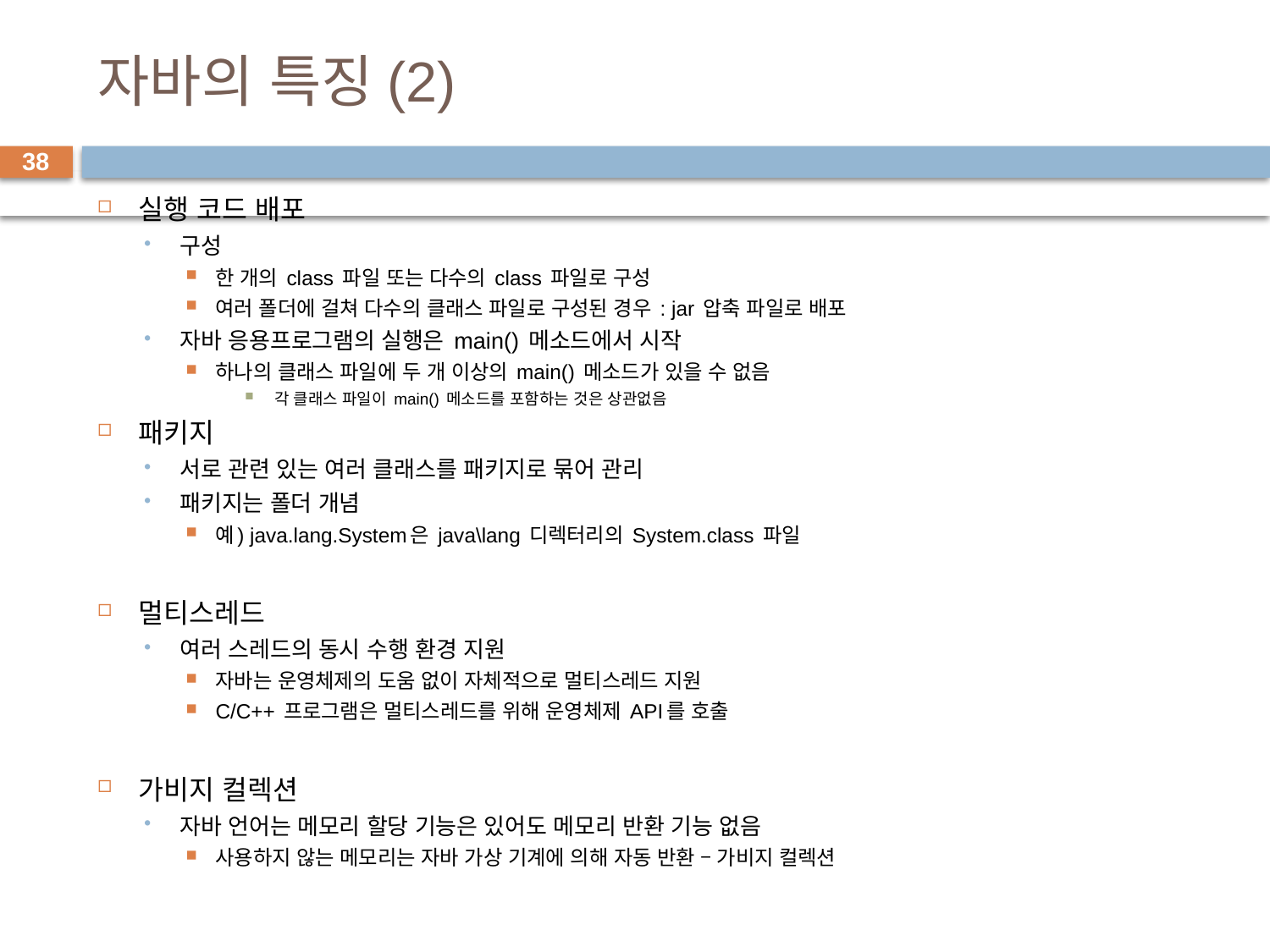

# 자바의 특징(2)
38
실행 코드 배포
구성
한 개의 class 파일 또는 다수의 class 파일로 구성
여러 폴더에 걸쳐 다수의 클래스 파일로 구성된 경우 : jar 압축 파일로 배포
자바 응용프로그램의 실행은 main() 메소드에서 시작
하나의 클래스 파일에 두 개 이상의 main() 메소드가 있을 수 없음
각 클래스 파일이 main() 메소드를 포함하는 것은 상관없음
패키지
서로 관련 있는 여러 클래스를 패키지로 묶어 관리
패키지는 폴더 개념
예) java.lang.System은 java\lang 디렉터리의 System.class 파일

멀티스레드
여러 스레드의 동시 수행 환경 지원
자바는 운영체제의 도움 없이 자체적으로 멀티스레드 지원
C/C++ 프로그램은 멀티스레드를 위해 운영체제 API를 호출

가비지 컬렉션
자바 언어는 메모리 할당 기능은 있어도 메모리 반환 기능 없음
사용하지 않는 메모리는 자바 가상 기계에 의해 자동 반환 – 가비지 컬렉션